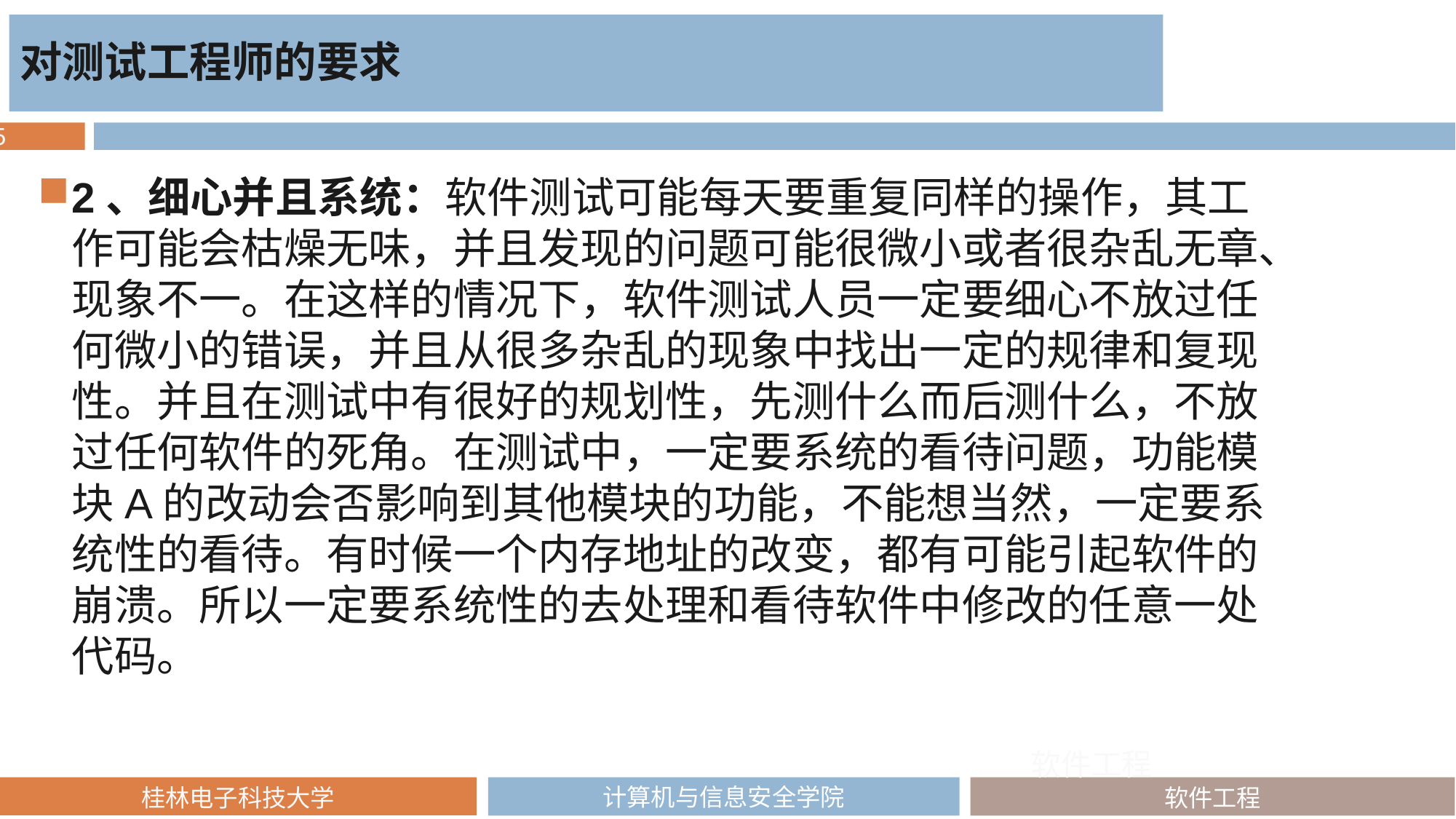

对测试工程师的要求

2、细心并且系统：软件测试可能每天要重复同样的操作，其工作可能会枯燥无味，并且发现的问题可能很微小或者很杂乱无章、现象不一。在这样的情况下，软件测试人员一定要细心不放过任何微小的错误，并且从很多杂乱的现象中找出一定的规律和复现性。并且在测试中有很好的规划性，先测什么而后测什么，不放过任何软件的死角。在测试中，一定要系统的看待问题，功能模块A的改动会否影响到其他模块的功能，不能想当然，一定要系统性的看待。有时候一个内存地址的改变，都有可能引起软件的崩溃。所以一定要系统性的去处理和看待软件中修改的任意一处代码。
软件工程